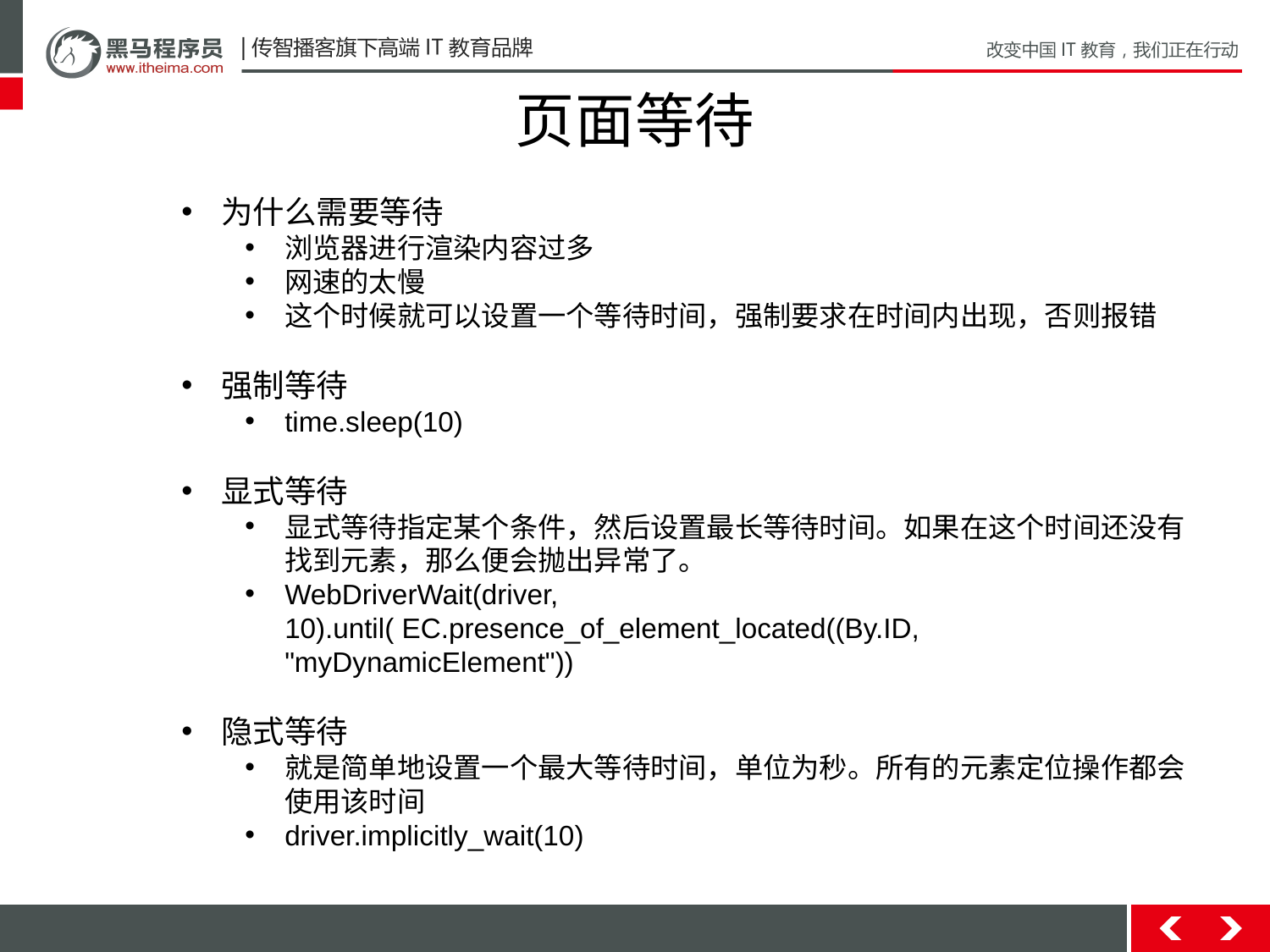

# 页面等待
为什么需要等待
浏览器进行渲染内容过多
网速的太慢
这个时候就可以设置一个等待时间，强制要求在时间内出现，否则报错

强制等待
time.sleep(10)

显式等待
显式等待指定某个条件，然后设置最长等待时间。如果在这个时间还没有找到元素，那么便会抛出异常了。
WebDriverWait(driver, 10).until( EC.presence_of_element_located((By.ID, "myDynamicElement"))

隐式等待
就是简单地设置一个最大等待时间，单位为秒。所有的元素定位操作都会使用该时间
driver.implicitly_wait(10)